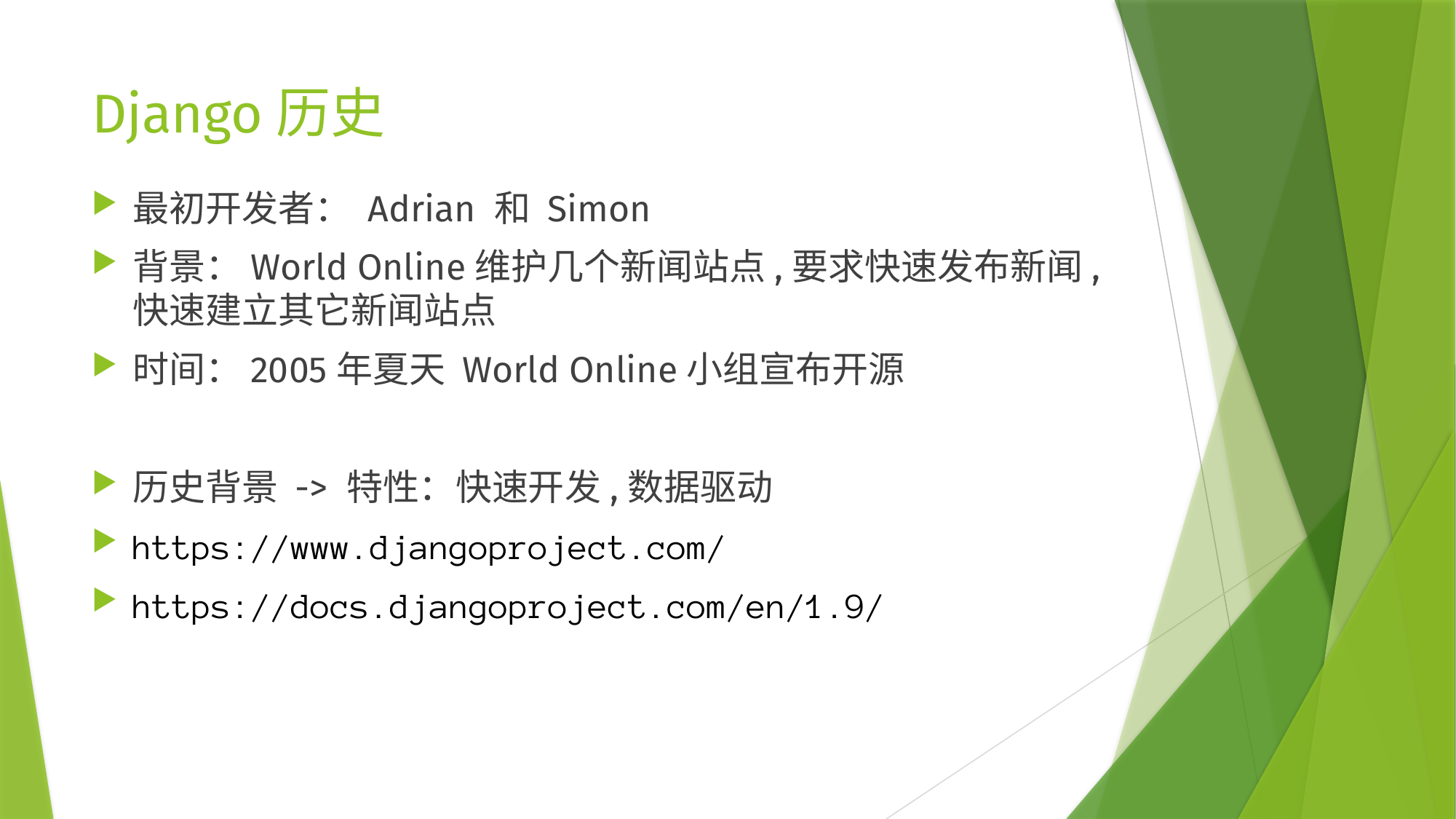

# Django历史
最初开发者： Adrian 和 Simon
背景：World Online维护几个新闻站点,要求快速发布新闻,快速建立其它新闻站点
时间：2005年夏天 World Online小组宣布开源

历史背景 -> 特性：快速开发,数据驱动
https://www.djangoproject.com/
https://docs.djangoproject.com/en/1.9/